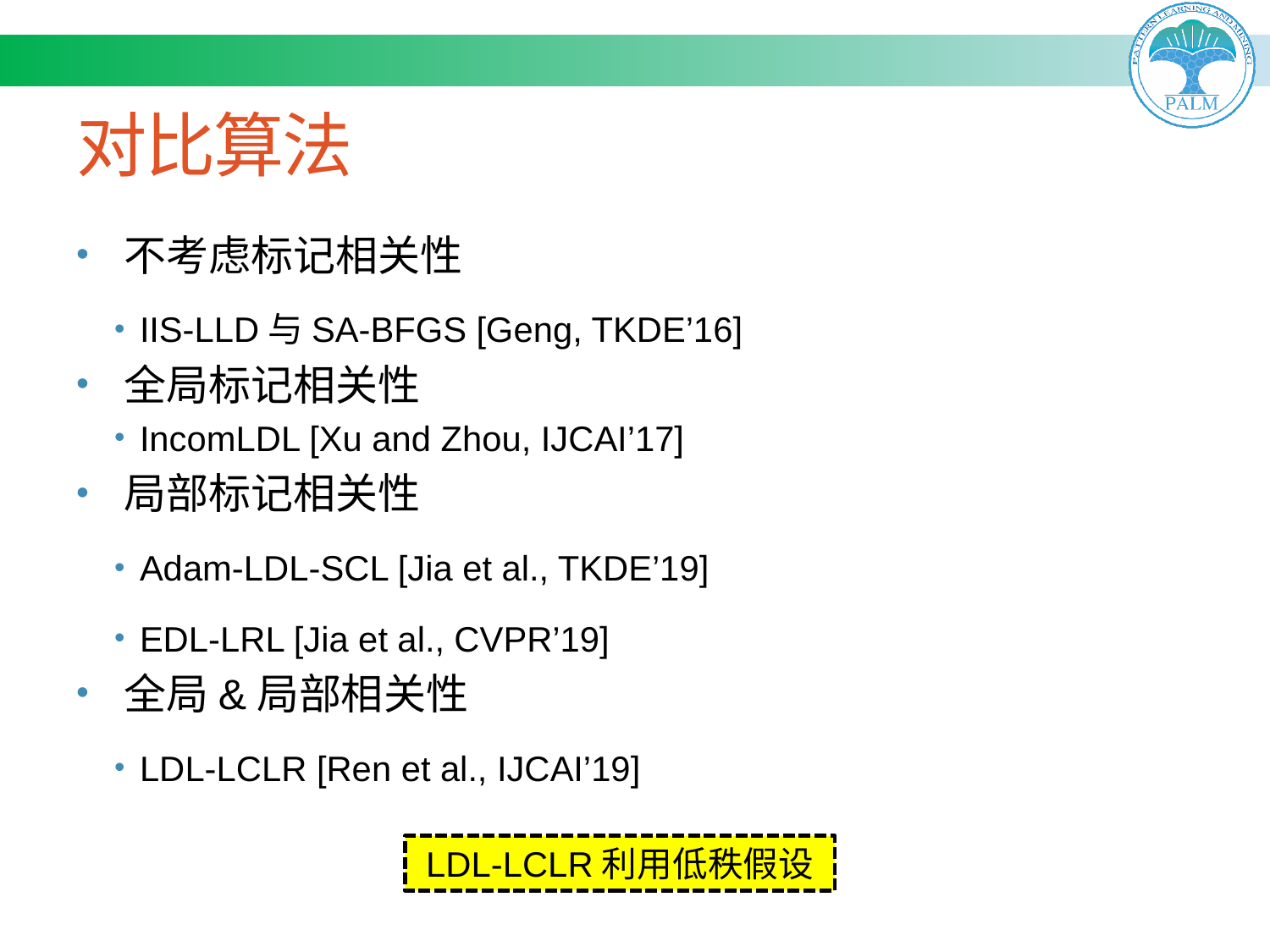

# 对比算法
 不考虑标记相关性
IIS-LLD与SA-BFGS [Geng, TKDE’16]
 全局标记相关性
IncomLDL [Xu and Zhou, IJCAI’17]
 局部标记相关性
Adam-LDL-SCL [Jia et al., TKDE’19]
EDL-LRL [Jia et al., CVPR’19]
 全局&局部相关性
LDL-LCLR [Ren et al., IJCAI’19]
LDL-LCLR利用低秩假设